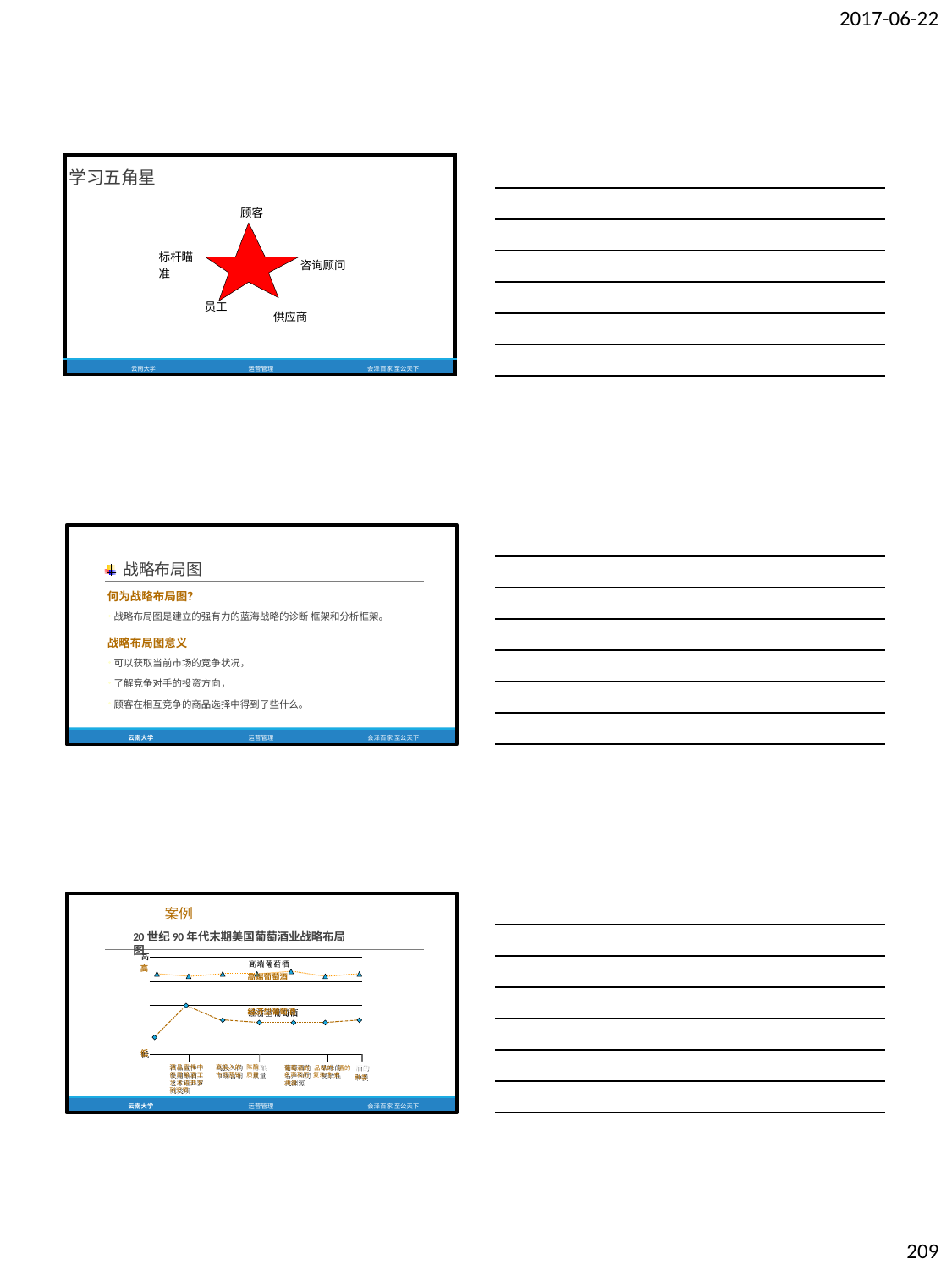

2017-06-22
| 学习五角星 | 标杆瞄准 | 员工 | 顾客 咨询顾问 供应商 |  |
| --- | --- | --- | --- | --- |
| 云南大学 |  |  | 运营管理 | 会泽百家 至公天下 |

战略布局图
何为战略布局图？
战略布局图是建立的强有力的蓝海战略的诊断 框架和分析框架。

战略布局图意义
可以获取当前市场的竞争状况，

了解竞争对手的投资方向，

顾客在相互竞争的商品选择中得到了些什么。

云南大学
运营管理
会泽百家 至公天下

案例
20世纪90年代末期美国葡萄酒业战略布局图
高
高端葡萄酒

经济型葡萄酒

低

酒品宣传中 使用酿酒工 艺术语并罗 列奖项
高投入的  陈酿
市场营销  质量
葡萄酒的 品味的 酒的

名声和历 复杂性 史渊源

种类

云南大学
运营管理
会泽百家 至公天下

209